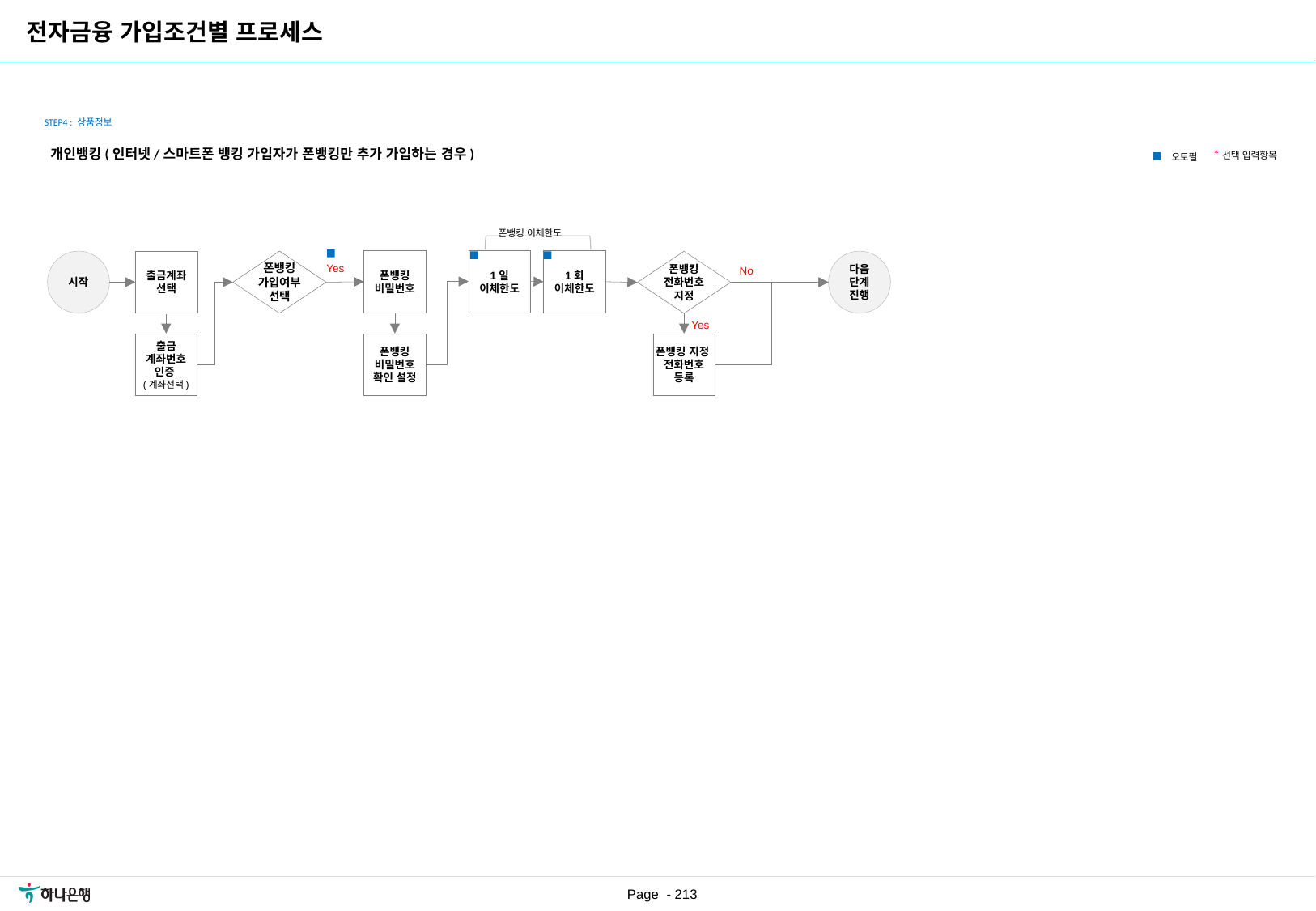

| 요구사항ID |
| --- |
| REQ\_URR\_019 |
| REQ\_URR\_024 |
|  |
|  |
|  |
|  |
|  |
전자금융 가입조건별 프로세스
STEP4 : 상품정보
개인뱅킹(인터넷/스마트폰 뱅킹 가입자가 폰뱅킹만 추가 가입하는 경우)
*선택 입력항목
오토필

폰뱅킹 이체한도

1일
이체한도
1회
이체한도
폰뱅킹
비밀번호
시작
출금계좌
선택
폰뱅킹
가입여부
선택
다음
단계
진행

폰뱅킹
전화번호
지정
Yes
No
Yes
출금
계좌번호
인증
(계좌선택)
폰뱅킹
비밀번호
확인 설정
폰뱅킹 지정
전화번호
등록